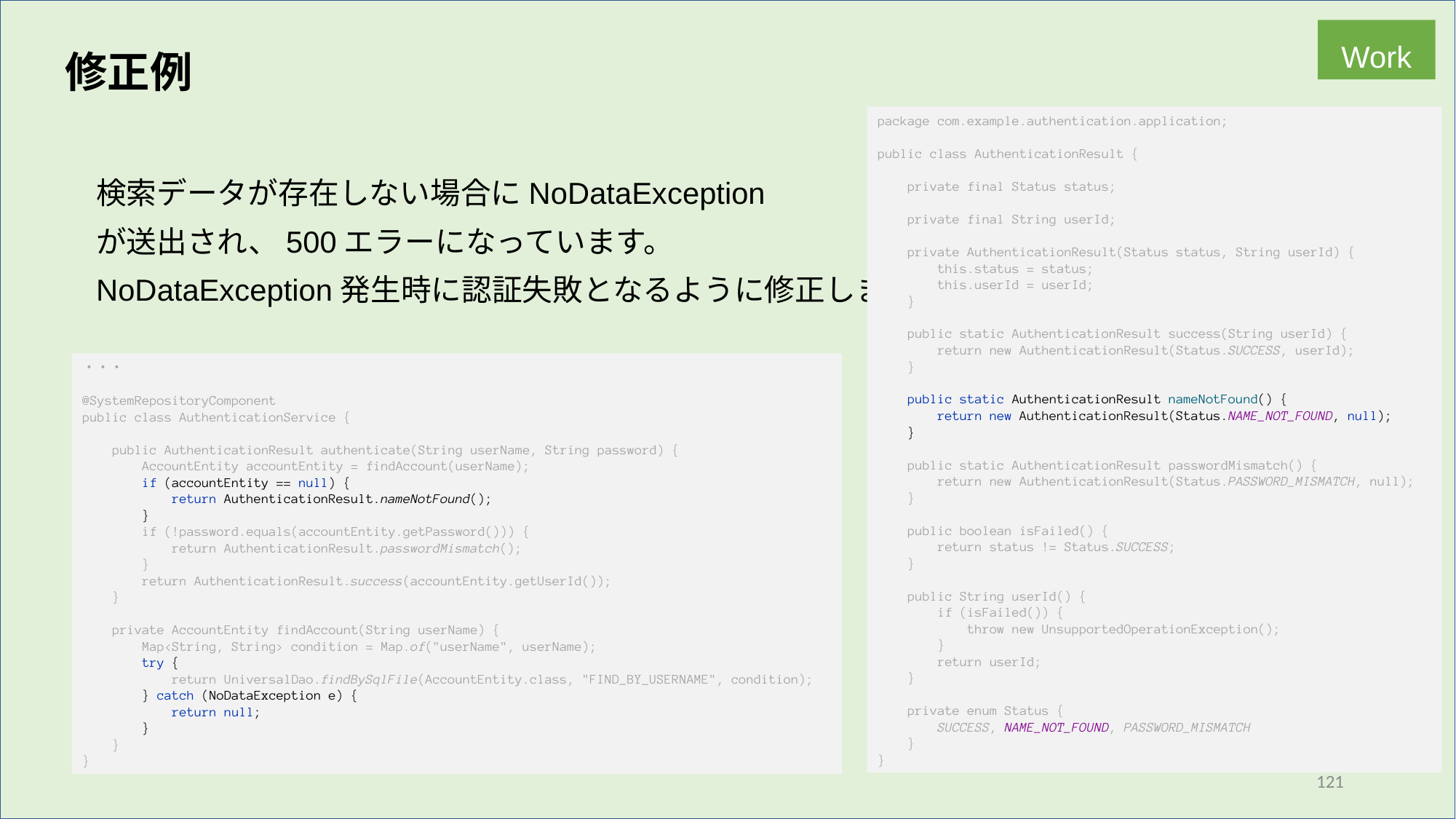

Work
修正例
package com.example.authentication.application;
public class AuthenticationResult {
    private final Status status;
    private final String userId;
    private AuthenticationResult(Status status, String userId) {
        this.status = status;
        this.userId = userId;
    }
    public static AuthenticationResult success(String userId) {
        return new AuthenticationResult(Status.SUCCESS, userId);
    }
    public static AuthenticationResult nameNotFound() {
        return new AuthenticationResult(Status.NAME_NOT_FOUND, null);
    }
    public static AuthenticationResult passwordMismatch() {
        return new AuthenticationResult(Status.PASSWORD_MISMATCH, null);
    }
    public boolean isFailed() {
        return status != Status.SUCCESS;
    }
    public String userId() {
        if (isFailed()) {
            throw new UnsupportedOperationException();
        }
        return userId;
    }
    private enum Status {
        SUCCESS, NAME_NOT_FOUND, PASSWORD_MISMATCH
    }
}
検索データが存在しない場合にNoDataException
が送出され、500エラーになっています。
NoDataException発生時に認証失敗となるように修正します。
・・・
@SystemRepositoryComponent
public class AuthenticationService {
    public AuthenticationResult authenticate(String userName, String password) {
        AccountEntity accountEntity = findAccount(userName);
        if (accountEntity == null) {
            return AuthenticationResult.nameNotFound();
        }
        if (!password.equals(accountEntity.getPassword())) {
            return AuthenticationResult.passwordMismatch();
        }
        return AuthenticationResult.success(accountEntity.getUserId());
    }
    private AccountEntity findAccount(String userName) {
        Map<String, String> condition = Map.of("userName", userName);
        try {
            return UniversalDao.findBySqlFile(AccountEntity.class, "FIND_BY_USERNAME", condition);
        } catch (NoDataException e) {
            return null;
        }
    }
}
121